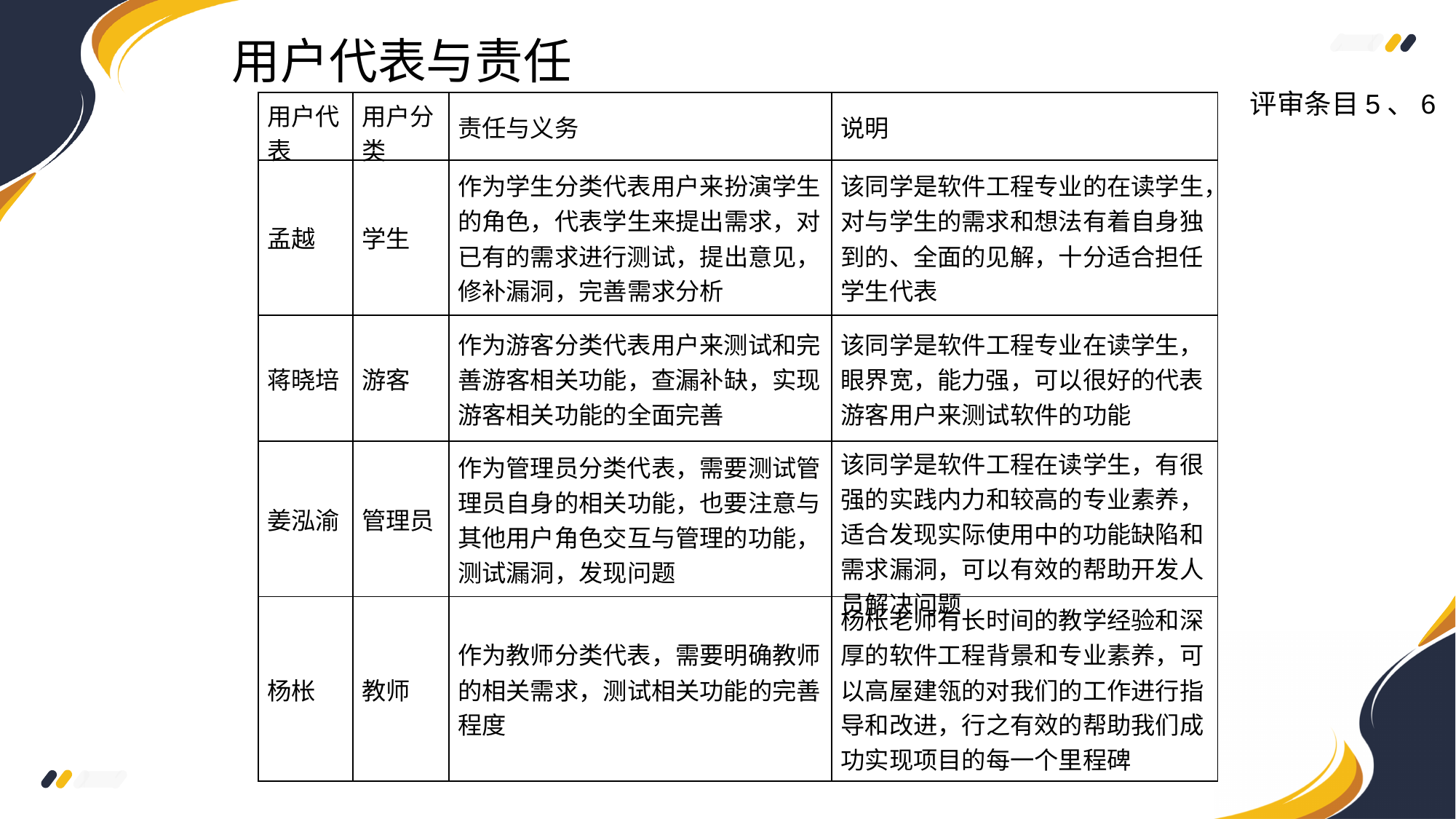

用户代表与责任
评审条目5、6
| 用户代表 | 用户分类 | 责任与义务 | 说明 |
| --- | --- | --- | --- |
| 孟越 | 学生 | 作为学生分类代表用户来扮演学生的角色，代表学生来提出需求，对已有的需求进行测试，提出意见，修补漏洞，完善需求分析 | 该同学是软件工程专业的在读学生，对与学生的需求和想法有着自身独到的、全面的见解，十分适合担任学生代表 |
| 蒋晓培 | 游客 | 作为游客分类代表用户来测试和完善游客相关功能，查漏补缺，实现游客相关功能的全面完善 | 该同学是软件工程专业在读学生，眼界宽，能力强，可以很好的代表游客用户来测试软件的功能 |
| 姜泓渝 | 管理员 | 作为管理员分类代表，需要测试管理员自身的相关功能，也要注意与其他用户角色交互与管理的功能，测试漏洞，发现问题 | 该同学是软件工程在读学生，有很强的实践内力和较高的专业素养，适合发现实际使用中的功能缺陷和需求漏洞，可以有效的帮助开发人员解决问题 |
| 杨枨 | 教师 | 作为教师分类代表，需要明确教师的相关需求，测试相关功能的完善程度 | 杨枨老师有长时间的教学经验和深厚的软件工程背景和专业素养，可以高屋建瓴的对我们的工作进行指导和改进，行之有效的帮助我们成功实现项目的每一个里程碑 |